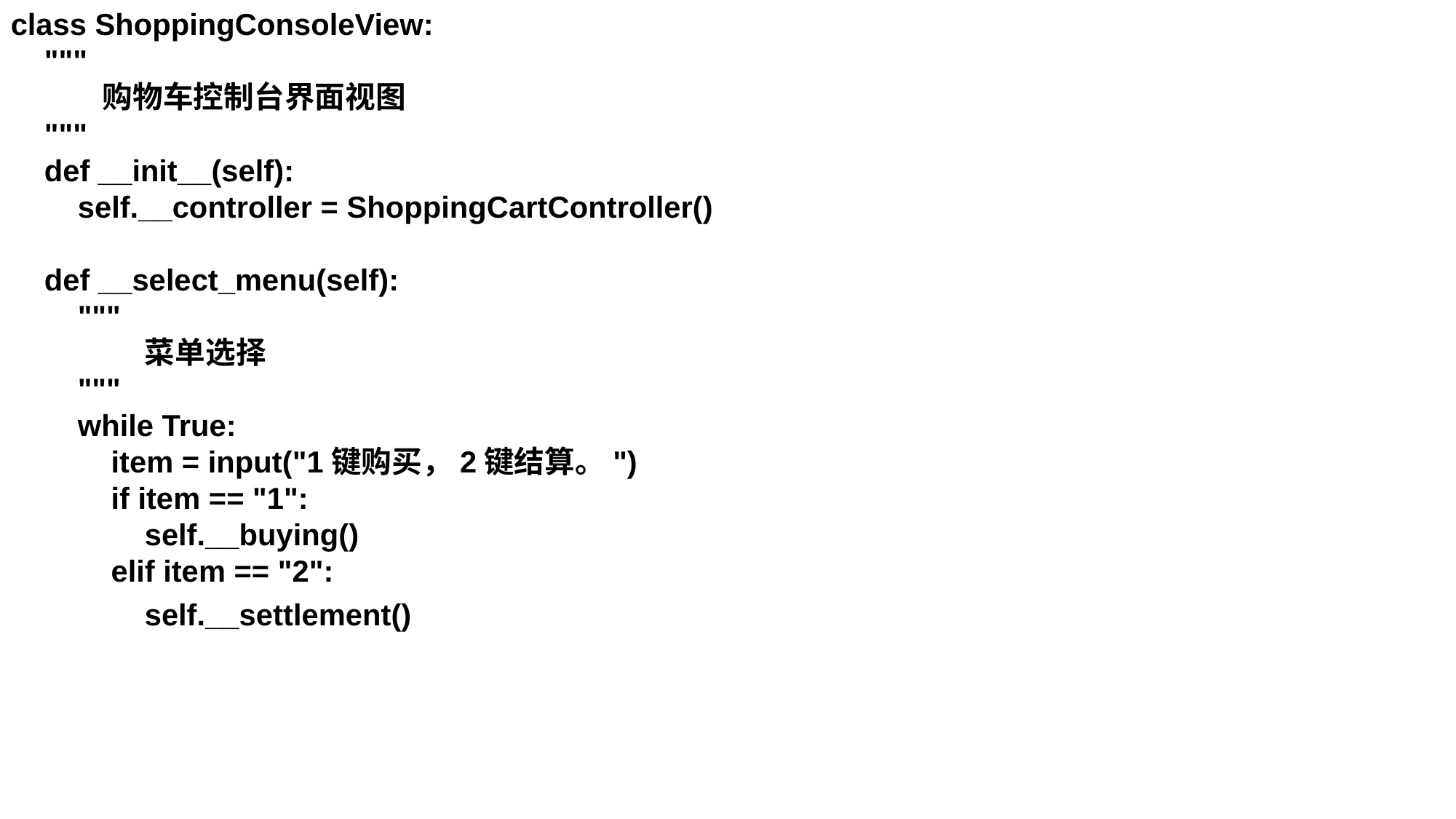

class ShoppingConsoleView:
    """
        购物车控制台界面视图
    """
    def __init__(self):
        self.__controller = ShoppingCartController()

    def __select_menu(self):
        """
            菜单选择
        """
        while True:
            item = input("1键购买，2键结算。")
            if item == "1":
                self.__buying()
            elif item == "2":
                self.__settlement()